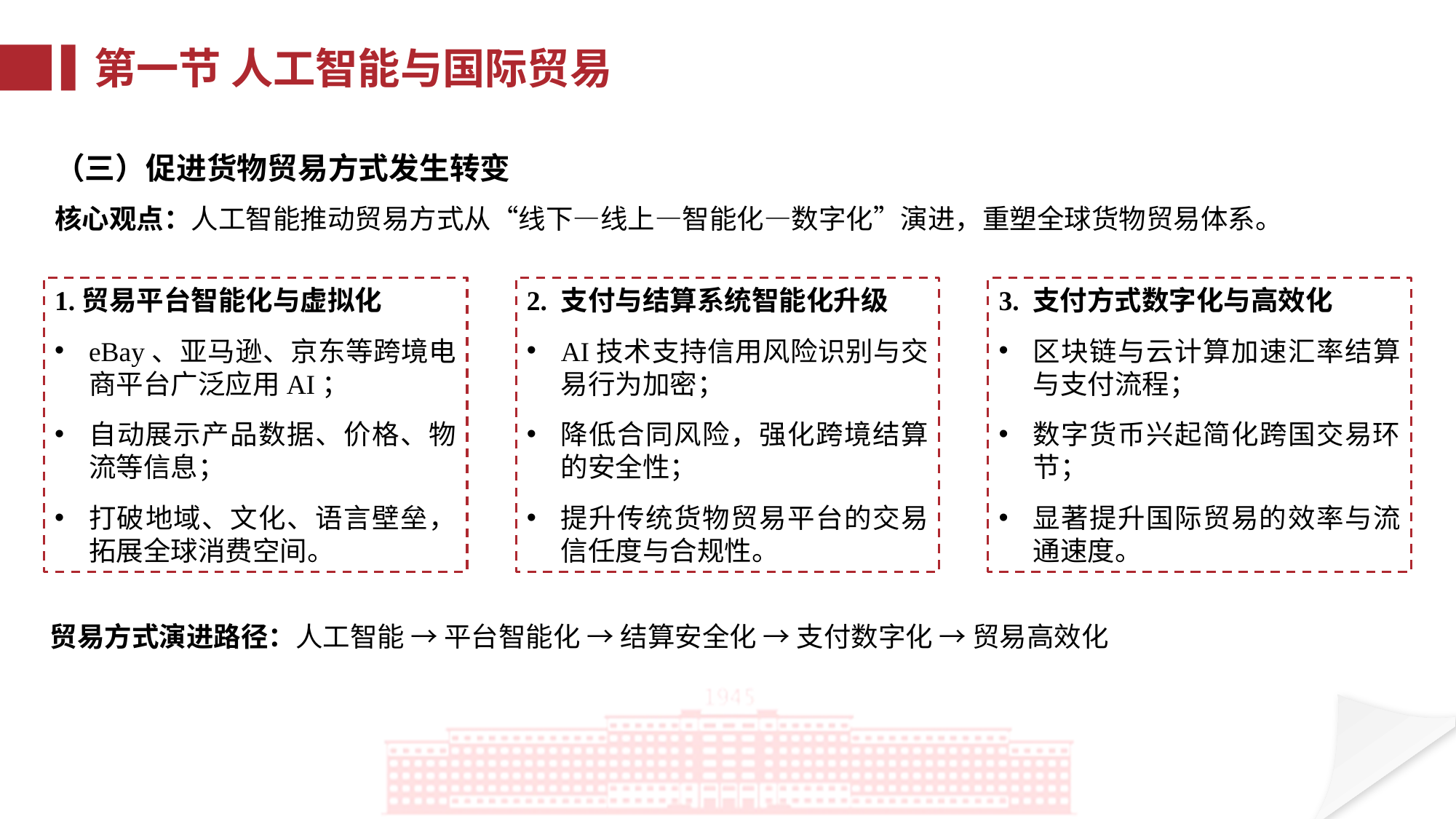

第一节 人工智能与国际贸易
（三）促进货物贸易方式发生转变
核心观点：人工智能推动贸易方式从“线下—线上—智能化—数字化”演进，重塑全球货物贸易体系。
2. 支付与结算系统智能化升级
AI技术支持信用风险识别与交易行为加密；
降低合同风险，强化跨境结算的安全性；
提升传统货物贸易平台的交易信任度与合规性。
3. 支付方式数字化与高效化
区块链与云计算加速汇率结算与支付流程；
数字货币兴起简化跨国交易环节；
显著提升国际贸易的效率与流通速度。
1.贸易平台智能化与虚拟化
eBay、亚马逊、京东等跨境电商平台广泛应用AI；
自动展示产品数据、价格、物流等信息；
打破地域、文化、语言壁垒，拓展全球消费空间。
贸易方式演进路径：人工智能 → 平台智能化 → 结算安全化 → 支付数字化 → 贸易高效化